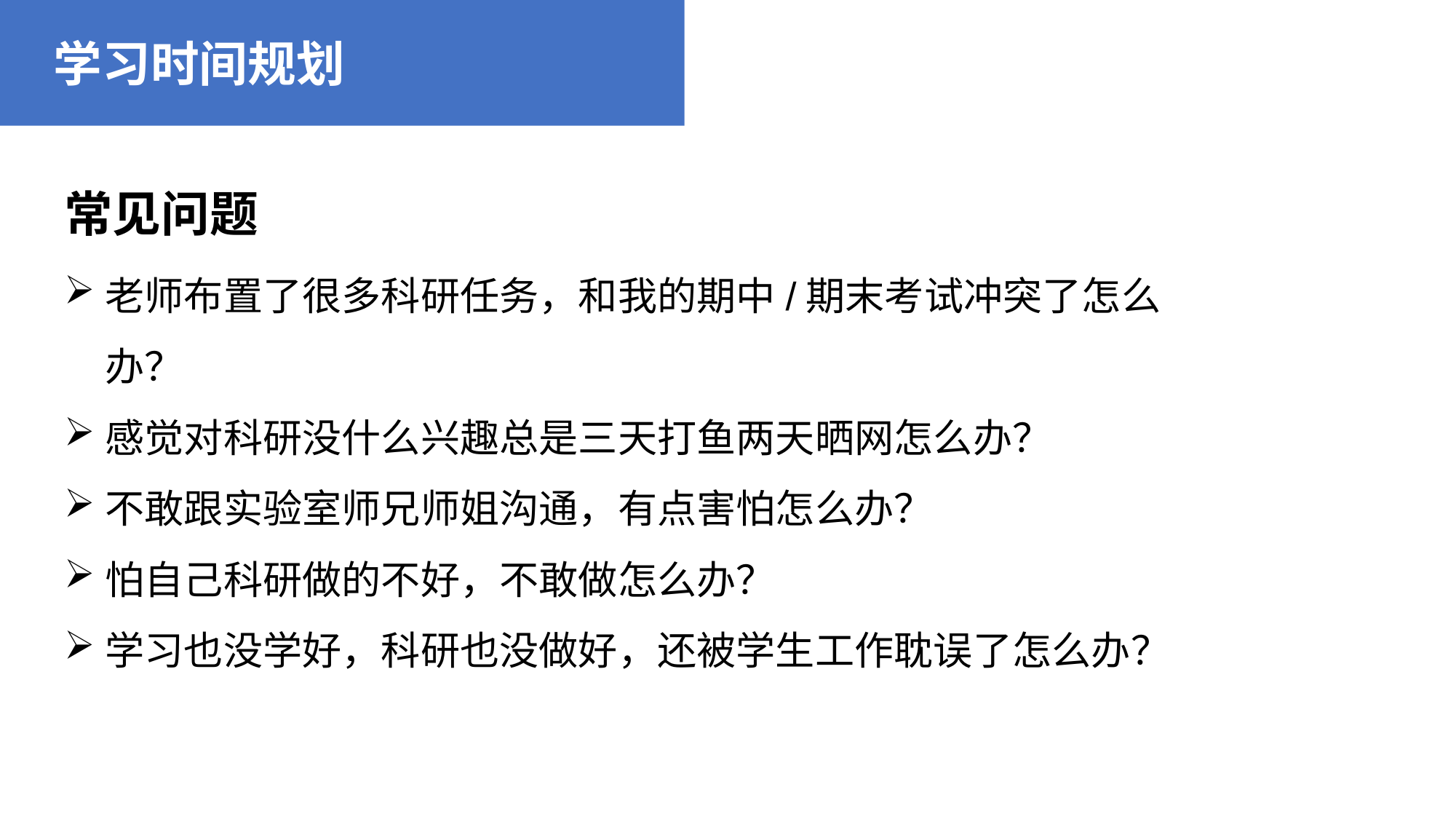

学习时间规划
常见问题
老师布置了很多科研任务，和我的期中/期末考试冲突了怎么办？
感觉对科研没什么兴趣总是三天打鱼两天晒网怎么办？
不敢跟实验室师兄师姐沟通，有点害怕怎么办？
怕自己科研做的不好，不敢做怎么办？
学习也没学好，科研也没做好，还被学生工作耽误了怎么办？